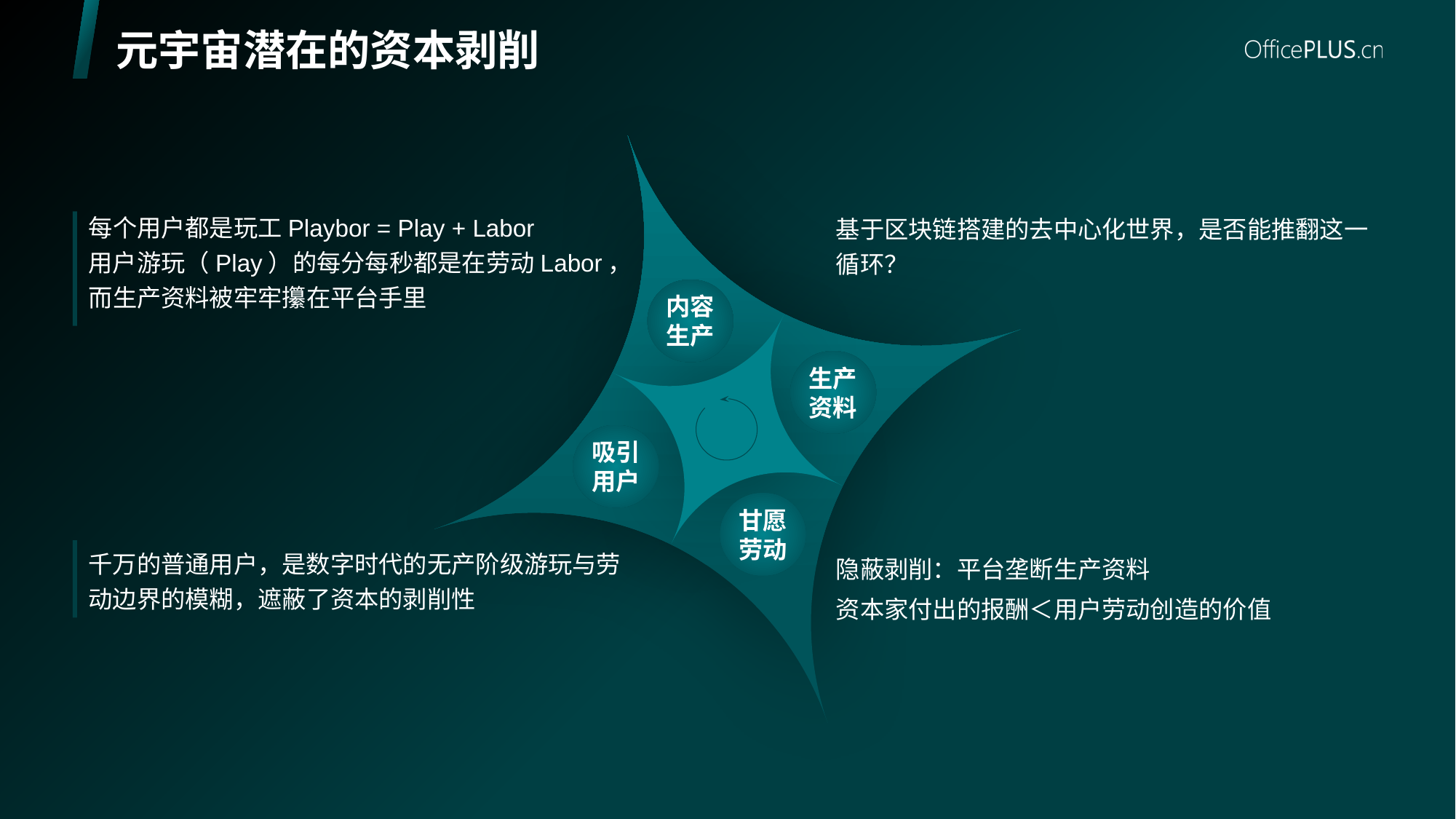

# 元宇宙潜在的资本剥削

内容
生产
吸引用户
生产资料

甘愿劳动
每个用户都是玩工Playbor = Play + Labor
用户游玩（Play）的每分每秒都是在劳动Labor，而生产资料被牢牢攥在平台手里
基于区块链搭建的去中心化世界，是否能推翻这一循环？

千万的普通用户，是数字时代的无产阶级游玩与劳动边界的模糊，遮蔽了资本的剥削性
隐蔽剥削：平台垄断生产资料
资本家付出的报酬＜用户劳动创造的价值